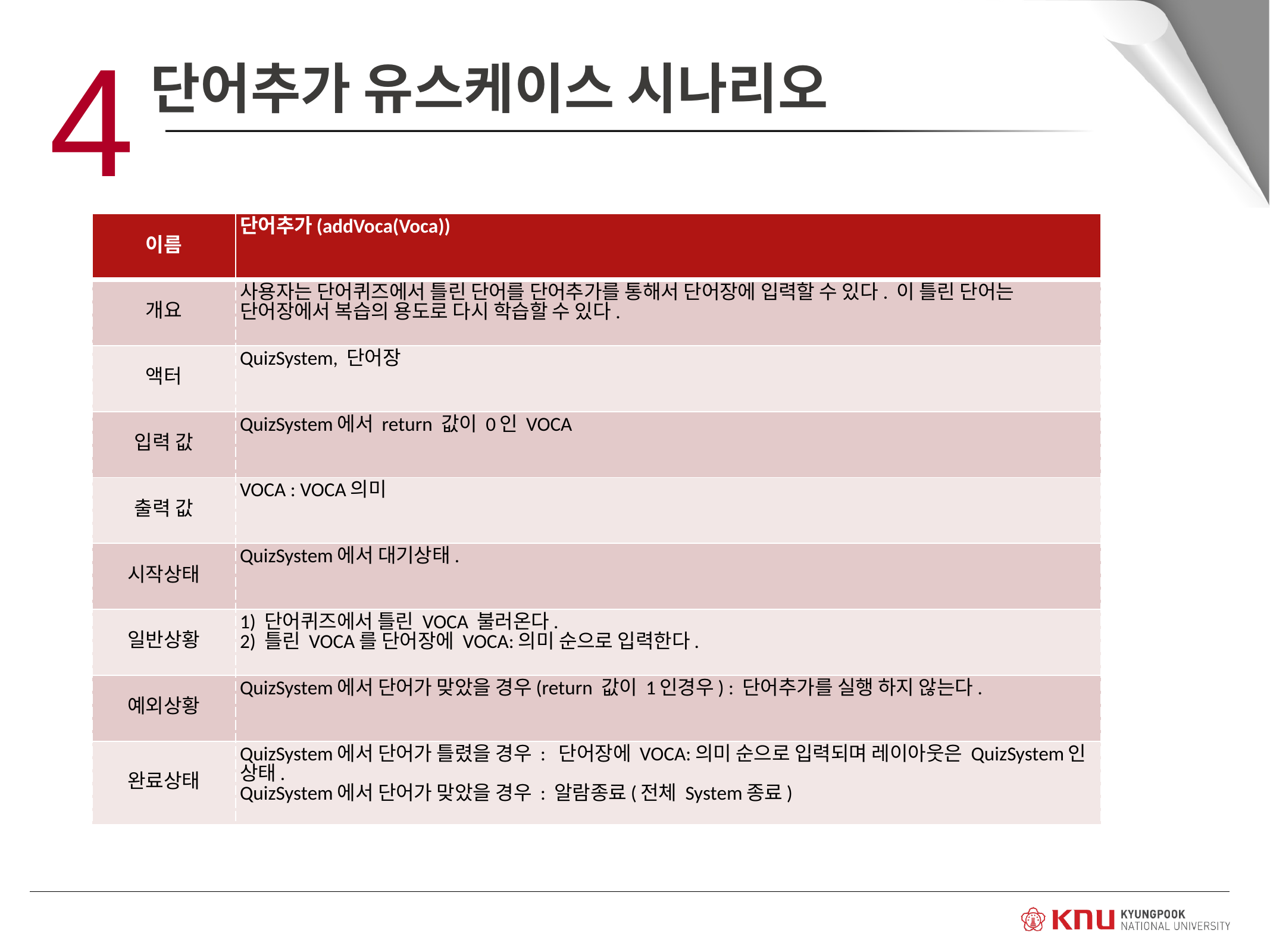

4
단어추가 유스케이스 시나리오
| 이름 | 단어추가(addVoca(Voca)) |
| --- | --- |
| 개요 | 사용자는 단어퀴즈에서 틀린 단어를 단어추가를 통해서 단어장에 입력할 수 있다. 이 틀린 단어는 단어장에서 복습의 용도로 다시 학습할 수 있다. |
| 액터 | QuizSystem, 단어장 |
| 입력 값 | QuizSystem에서 return 값이 0인 VOCA |
| 출력 값 | VOCA : VOCA의미 |
| 시작상태 | QuizSystem에서 대기상태. |
| 일반상황 | 1) 단어퀴즈에서 틀린 VOCA 불러온다. 2) 틀린 VOCA를 단어장에 VOCA:의미 순으로 입력한다. |
| 예외상황 | QuizSystem에서 단어가 맞았을 경우(return 값이 1인경우) : 단어추가를 실행 하지 않는다. |
| 완료상태 | QuizSystem에서 단어가 틀렸을 경우 : 단어장에 VOCA:의미 순으로 입력되며 레이아웃은 QuizSystem인 상태. QuizSystem에서 단어가 맞았을 경우 : 알람종료(전체 System종료) |
9